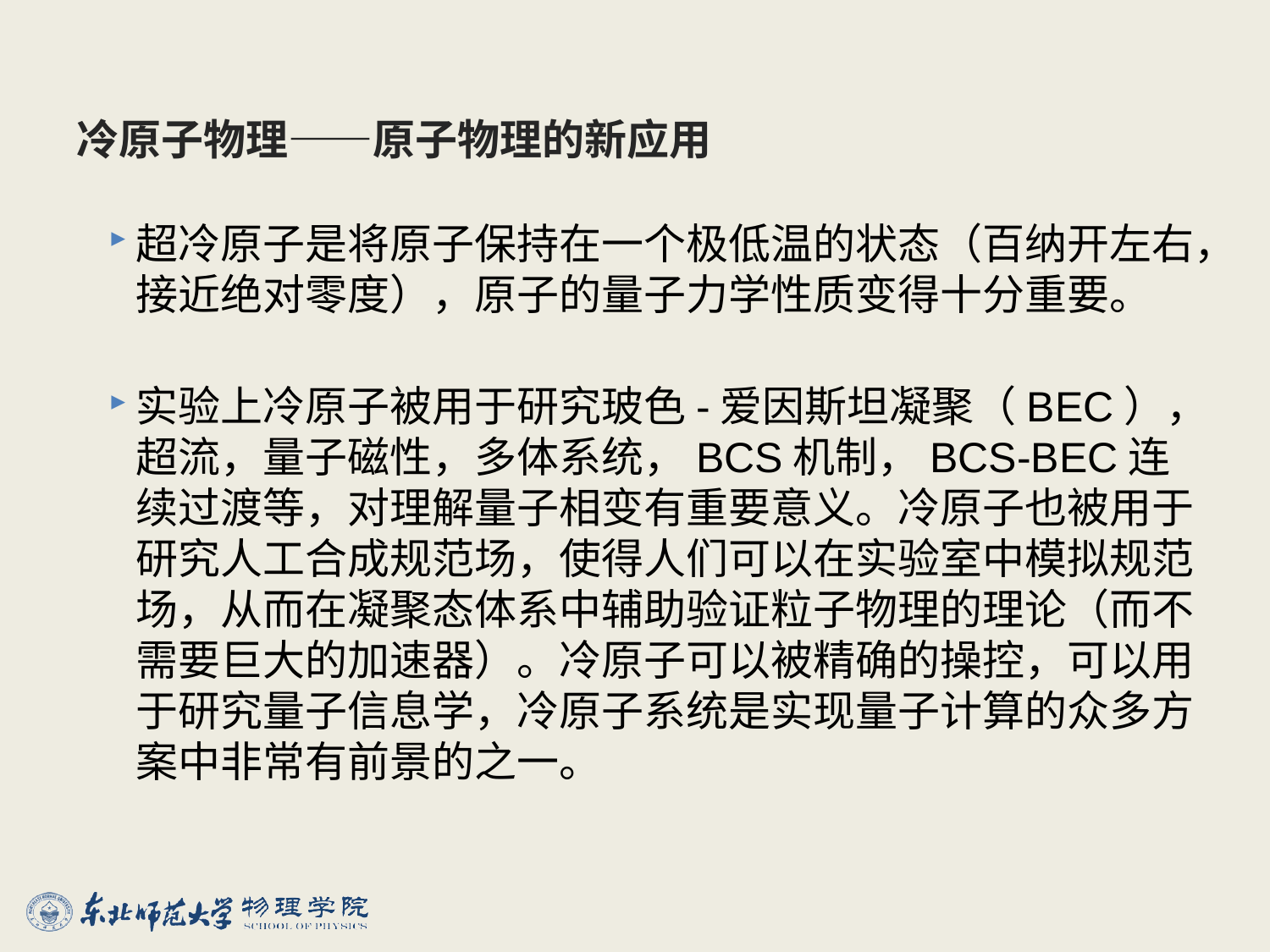

# 冷原子物理——原子物理的新应用
超冷原子是将原子保持在一个极低温的状态（百纳开左右，接近绝对零度），原子的量子力学性质变得十分重要。

实验上冷原子被用于研究玻色-爱因斯坦凝聚（BEC），超流，量子磁性，多体系统，BCS机制，BCS-BEC连续过渡等，对理解量子相变有重要意义。冷原子也被用于研究人工合成规范场，使得人们可以在实验室中模拟规范场，从而在凝聚态体系中辅助验证粒子物理的理论（而不需要巨大的加速器）。冷原子可以被精确的操控，可以用于研究量子信息学，冷原子系统是实现量子计算的众多方案中非常有前景的之一。